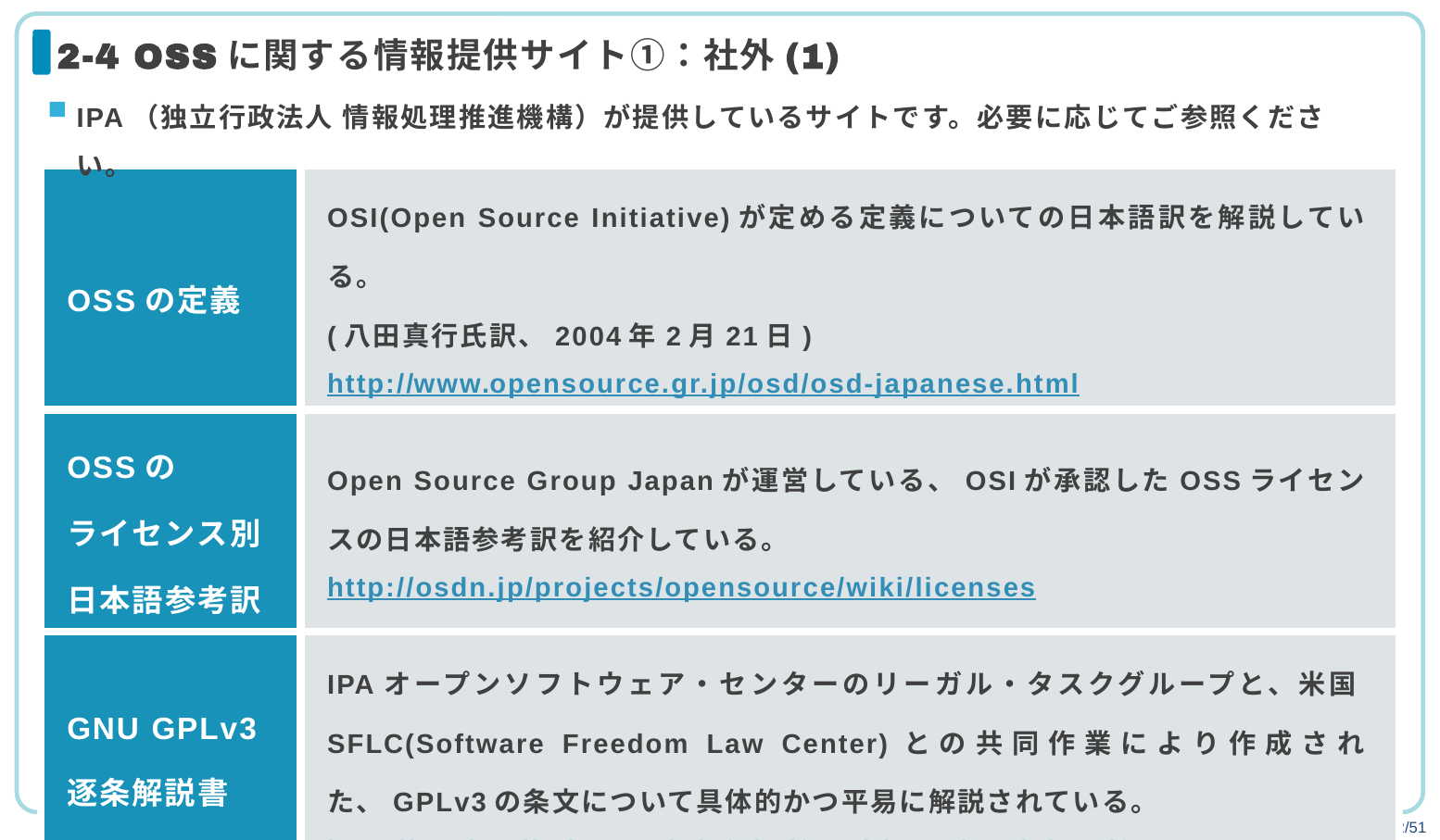

# 2-4 OSSに関する情報提供サイト①：社外(1)
IPA（独立行政法人 情報処理推進機構）が提供しているサイトです。必要に応じてご参照ください。

| OSSの定義 | OSI(Open Source Initiative)が定める定義についての日本語訳を解説している。 (八田真行氏訳、2004年2月21日) http://www.opensource.gr.jp/osd/osd-japanese.html |
| --- | --- |
| OSSの ライセンス別 日本語参考訳 | Open Source Group Japanが運営している、OSIが承認したOSSライセンスの日本語参考訳を紹介している。 http://osdn.jp/projects/opensource/wiki/licenses |
| GNU GPLv3 逐条解説書 | IPAオープンソフトウェア・センターのリーガル・タスクグループと、米国SFLC(Software Freedom Law Center)との共同作業により作成された、GPLv3の条文について具体的かつ平易に解説されている。 http://ossipedia.ipa.go.jp/nfs/pdf\_pub/0904/187/5/5.pdf |